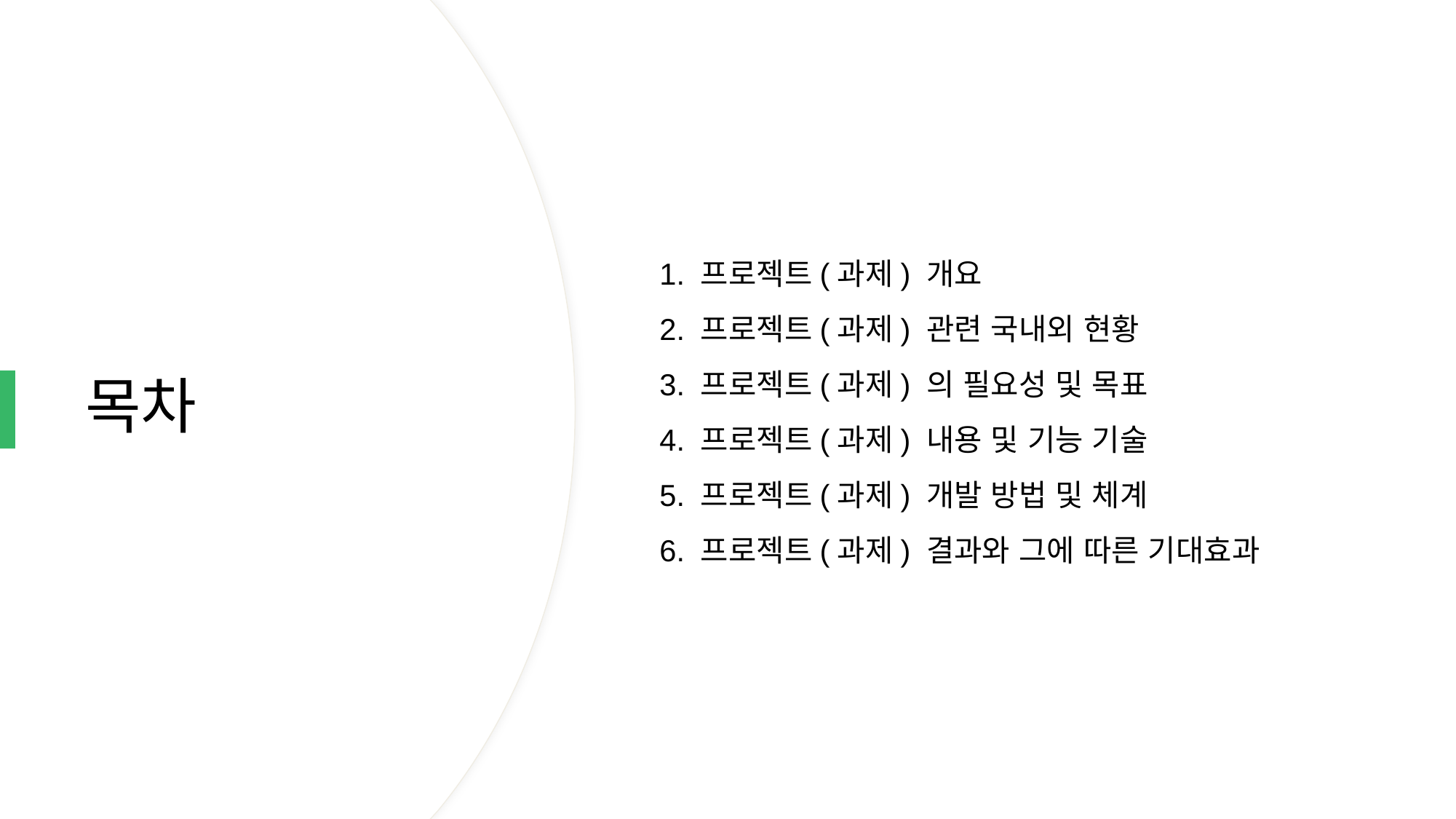

1. 프로젝트(과제) 개요
2. 프로젝트(과제) 관련 국내외 현황
3. 프로젝트(과제) 의 필요성 및 목표
4. 프로젝트(과제) 내용 및 기능 기술
5. 프로젝트(과제) 개발 방법 및 체계
6. 프로젝트(과제) 결과와 그에 따른 기대효과
# 목차